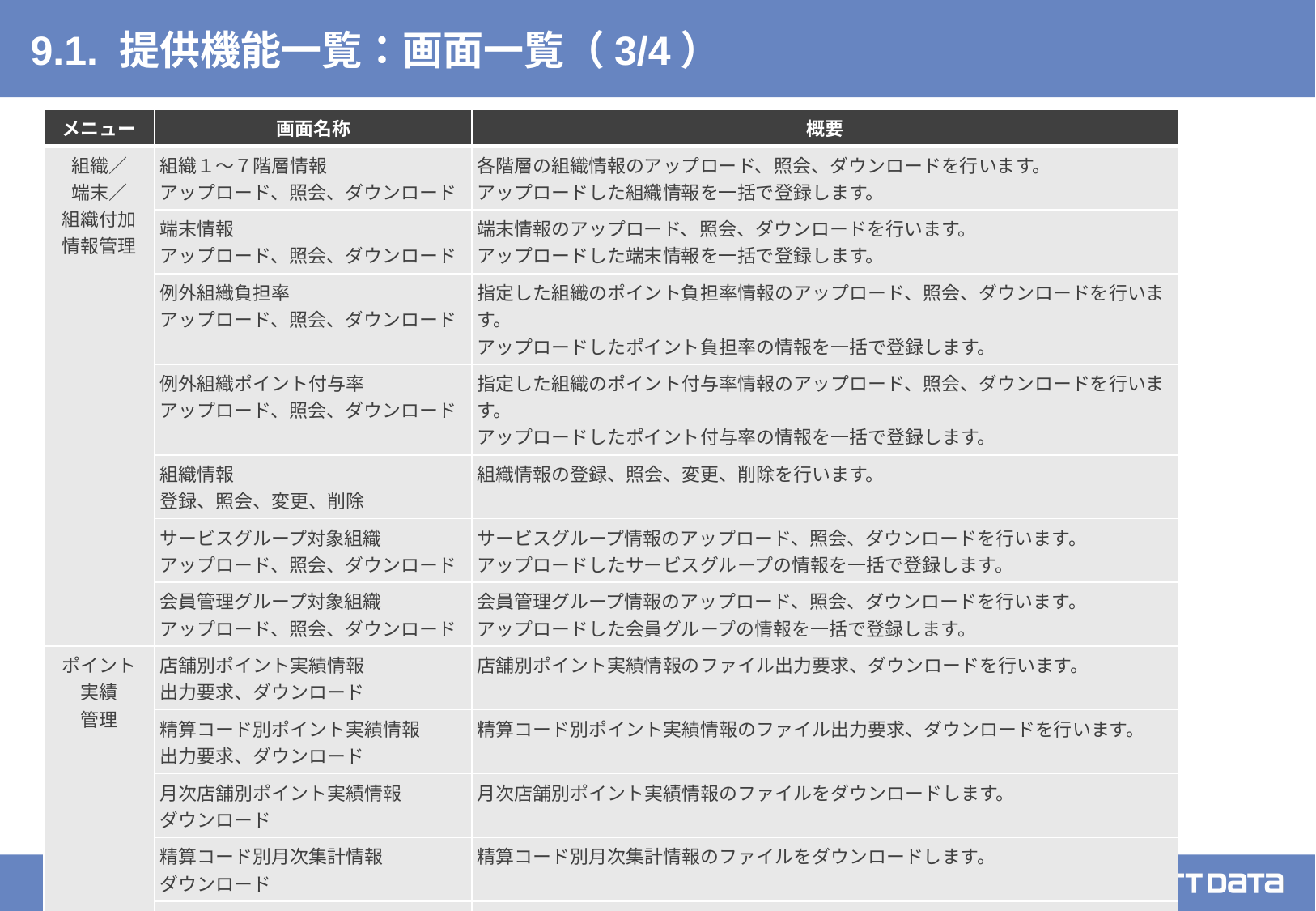

# 9.1. 提供機能一覧：画面一覧（3/4）
| メニュー | 画面名称 | 概要 |
| --- | --- | --- |
| 組織／ 端末／ 組織付加 情報管理 | 組織１～７階層情報 アップロード、照会、ダウンロード | 各階層の組織情報のアップロード、照会、ダウンロードを行います。 アップロードした組織情報を一括で登録します。 |
|  | 端末情報 アップロード、照会、ダウンロード | 端末情報のアップロード、照会、ダウンロードを行います。 アップロードした端末情報を一括で登録します。 |
|  | 例外組織負担率 アップロード、照会、ダウンロード | 指定した組織のポイント負担率情報のアップロード、照会、ダウンロードを行います。 アップロードしたポイント負担率の情報を一括で登録します。 |
|  | 例外組織ポイント付与率 アップロード、照会、ダウンロード | 指定した組織のポイント付与率情報のアップロード、照会、ダウンロードを行います。 アップロードしたポイント付与率の情報を一括で登録します。 |
|  | 組織情報 登録、照会、変更、削除 | 組織情報の登録、照会、変更、削除を行います。 |
|  | サービスグループ対象組織 アップロード、照会、ダウンロード | サービスグループ情報のアップロード、照会、ダウンロードを行います。 アップロードしたサービスグループの情報を一括で登録します。 |
|  | 会員管理グループ対象組織 アップロード、照会、ダウンロード | 会員管理グループ情報のアップロード、照会、ダウンロードを行います。 アップロードした会員グループの情報を一括で登録します。 |
| ポイント 実績 管理 | 店舗別ポイント実績情報 出力要求、ダウンロード | 店舗別ポイント実績情報のファイル出力要求、ダウンロードを行います。 |
|  | 精算コード別ポイント実績情報 出力要求、ダウンロード | 精算コード別ポイント実績情報のファイル出力要求、ダウンロードを行います。 |
|  | 月次店舗別ポイント実績情報 ダウンロード | 月次店舗別ポイント実績情報のファイルをダウンロードします。 |
|  | 精算コード別月次集計情報 ダウンロード | 精算コード別月次集計情報のファイルをダウンロードします。 |
|  | ポイント残高表 ダウンロード | ポイント残高表のファイルをダウンロードします。 |